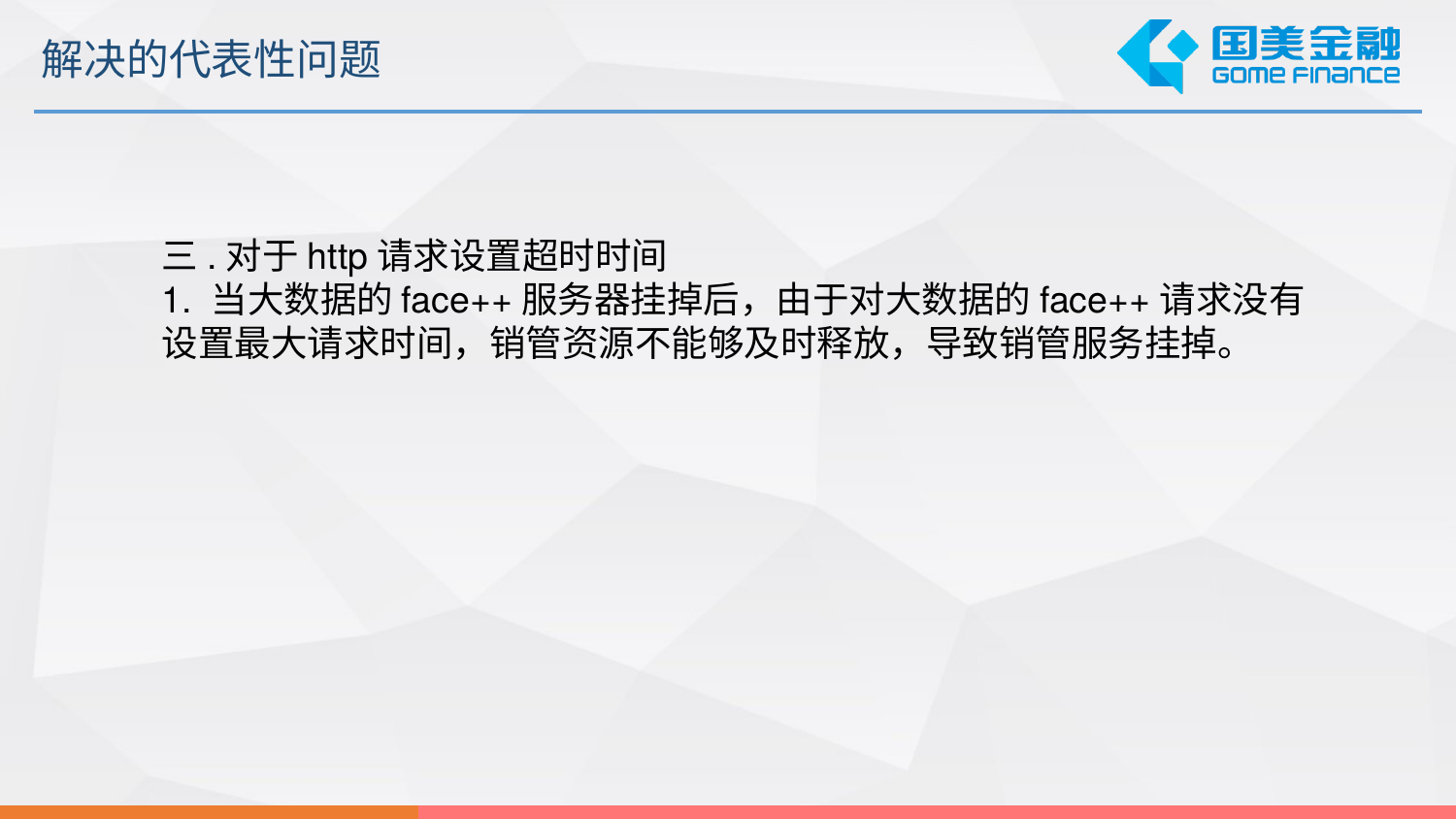

解决的代表性问题

三.对于http请求设置超时时间
1. 当大数据的face++服务器挂掉后，由于对大数据的face++请求没有设置最大请求时间，销管资源不能够及时释放，导致销管服务挂掉。